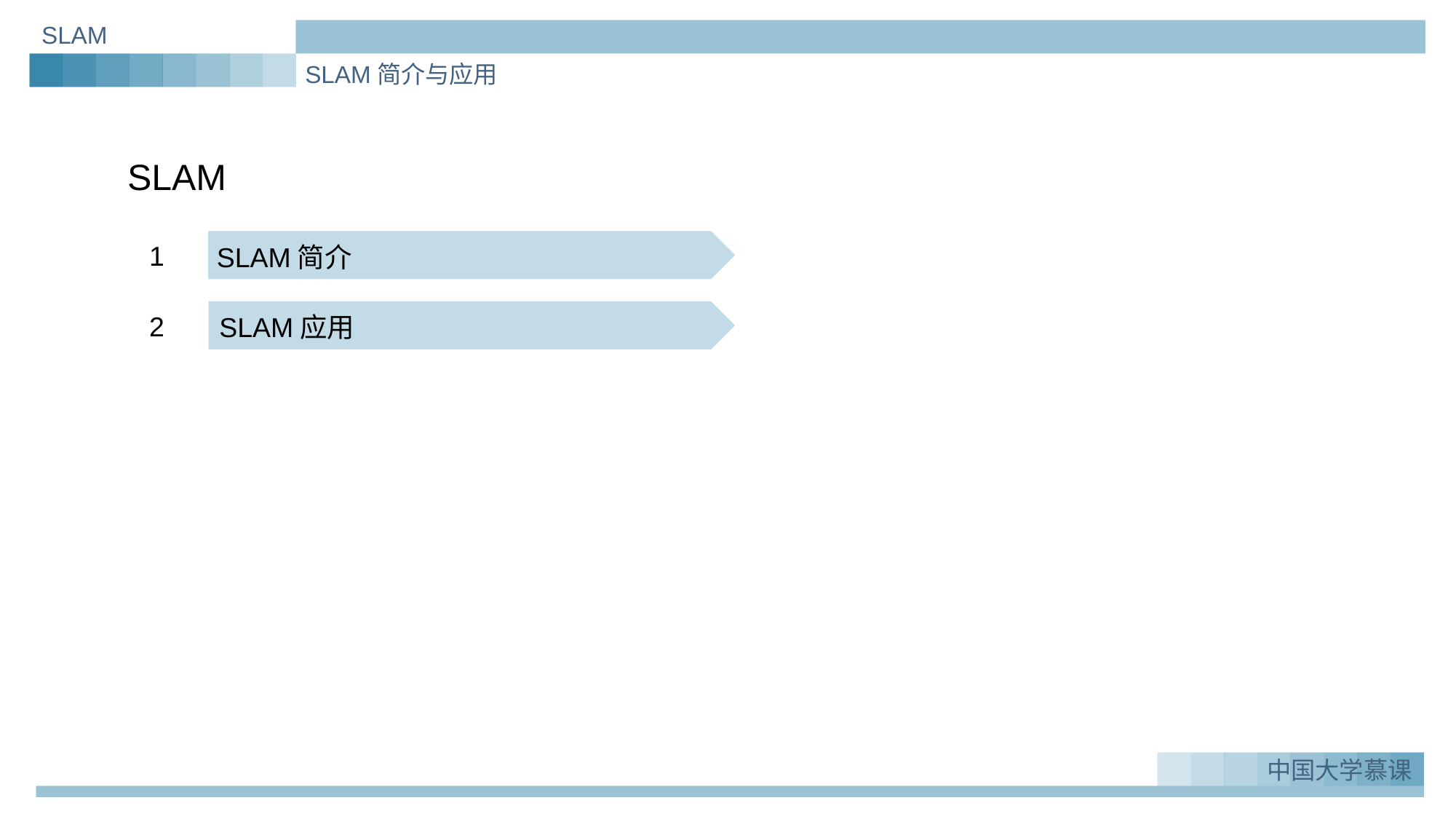

SLAM
SLAM简介与应用
SLAM

1
SLAM简介

2
SLAM应用
中国大学慕课